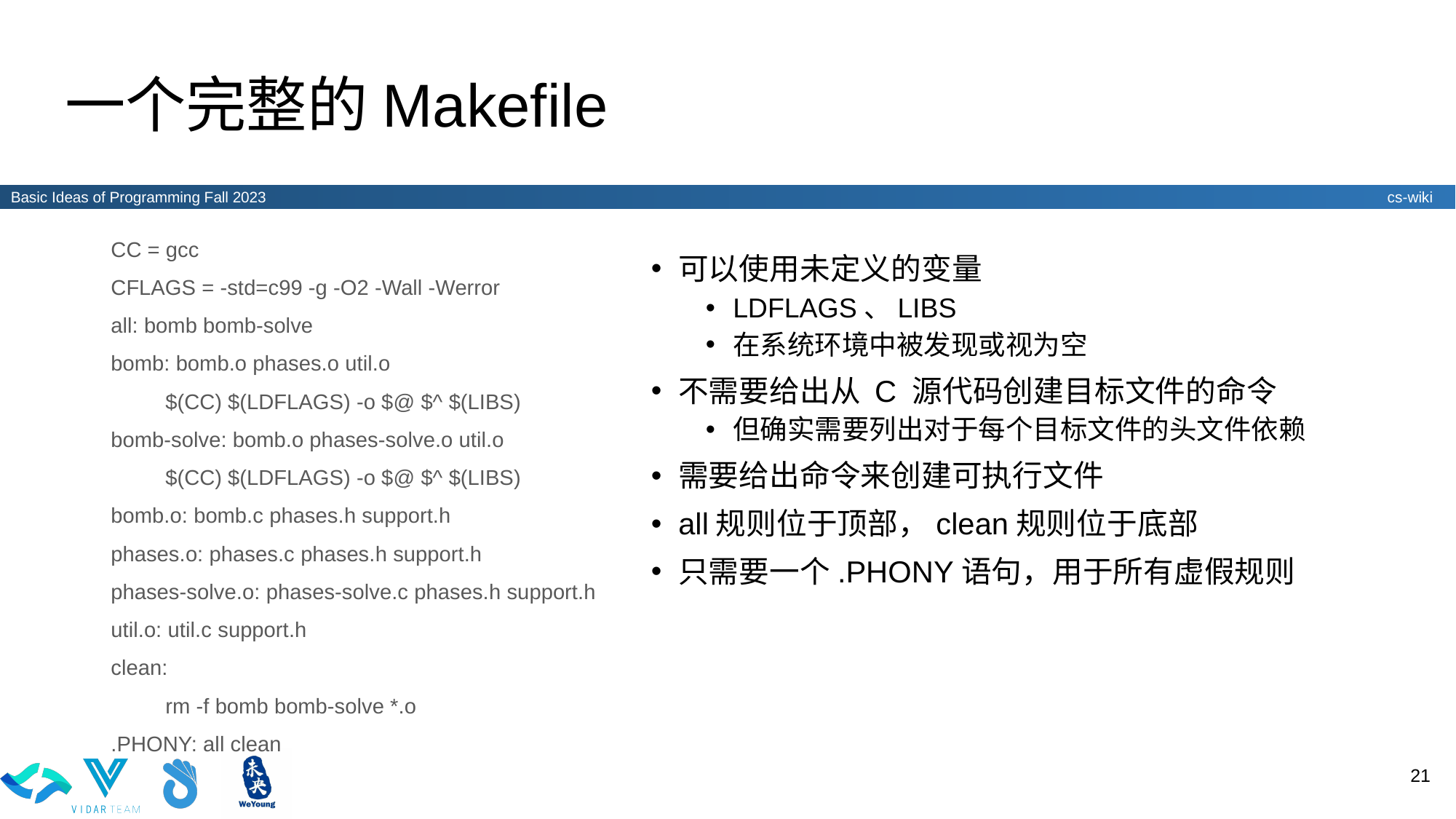

# 一个完整的Makefile
CC = gcc
CFLAGS = -std=c99 -g -O2 -Wall -Werror
all: bomb bomb-solve
bomb: bomb.o phases.o util.o
$(CC) $(LDFLAGS) -o $@ $^ $(LIBS)
bomb-solve: bomb.o phases-solve.o util.o
$(CC) $(LDFLAGS) -o $@ $^ $(LIBS)
bomb.o: bomb.c phases.h support.h
phases.o: phases.c phases.h support.h
phases-solve.o: phases-solve.c phases.h support.h
util.o: util.c support.h
clean:
rm -f bomb bomb-solve *.o
.PHONY: all clean
可以使用未定义的变量
LDFLAGS、LIBS
在系统环境中被发现或视为空
不需要给出从 C 源代码创建目标文件的命令
但确实需要列出对于每个目标文件的头文件依赖
需要给出命令来创建可执行文件
all规则位于顶部，clean规则位于底部
只需要一个.PHONY语句，用于所有虚假规则